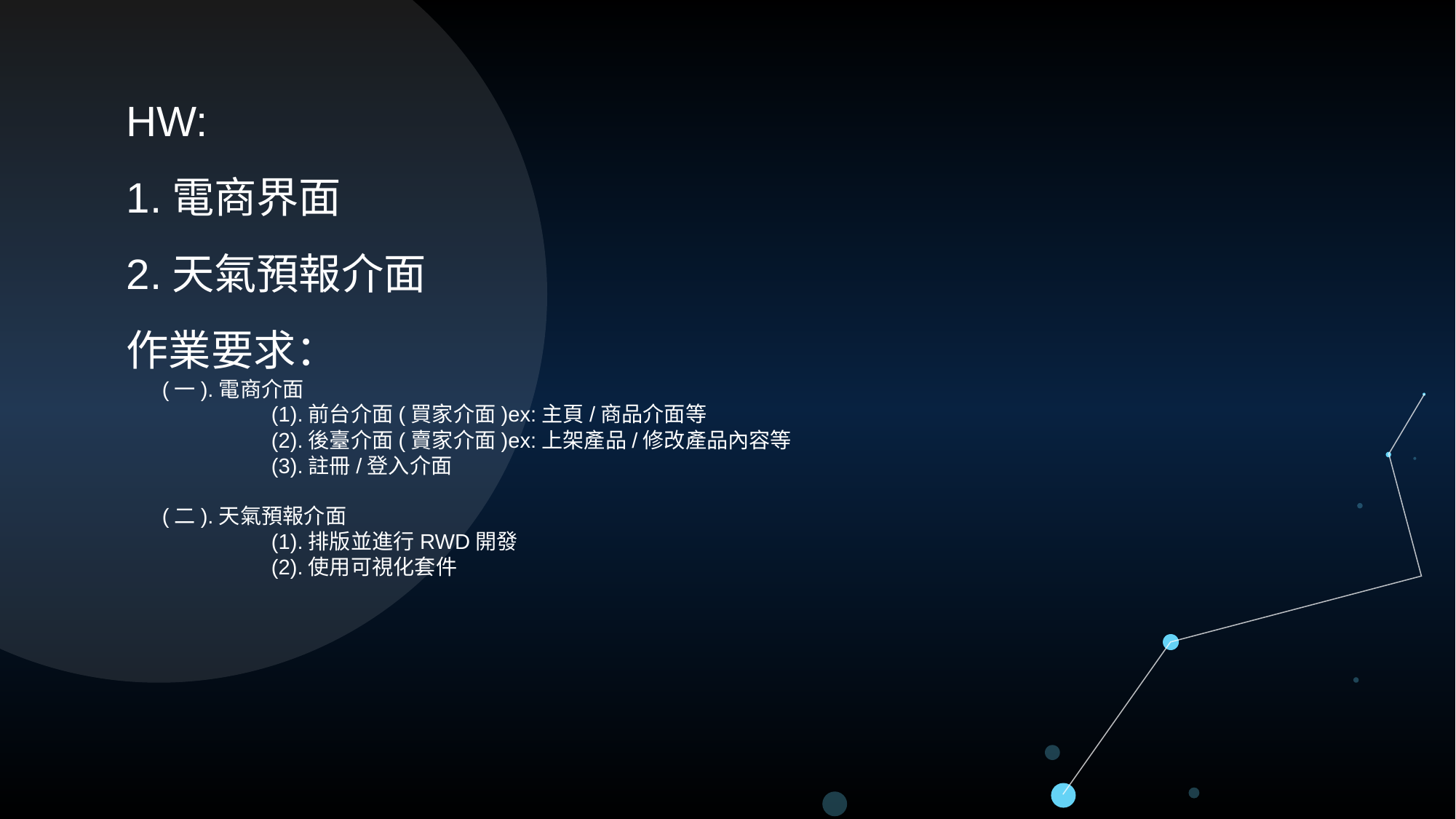

HW:
1.電商界面
2.天氣預報介面
作業要求：

(一).電商介面
	(1).前台介面(買家介面)ex:主頁/商品介面等
	(2).後臺介面(賣家介面)ex:上架產品/修改產品內容等
	(3).註冊/登入介面

(二).天氣預報介面
	(1).排版並進行RWD開發
	(2).使用可視化套件